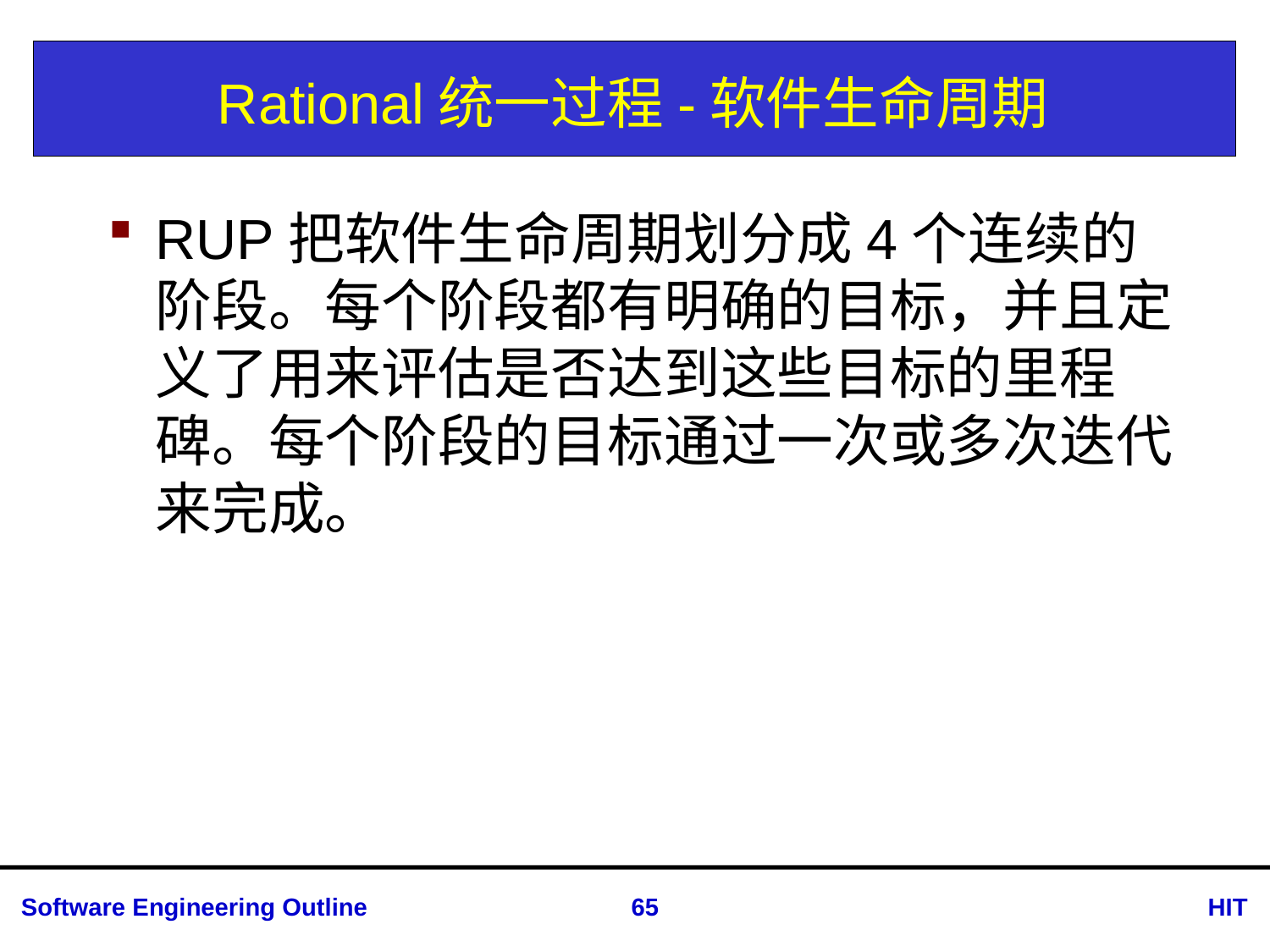

# Rational统一过程-软件生命周期
RUP把软件生命周期划分成4个连续的阶段。每个阶段都有明确的目标，并且定义了用来评估是否达到这些目标的里程碑。每个阶段的目标通过一次或多次迭代来完成。